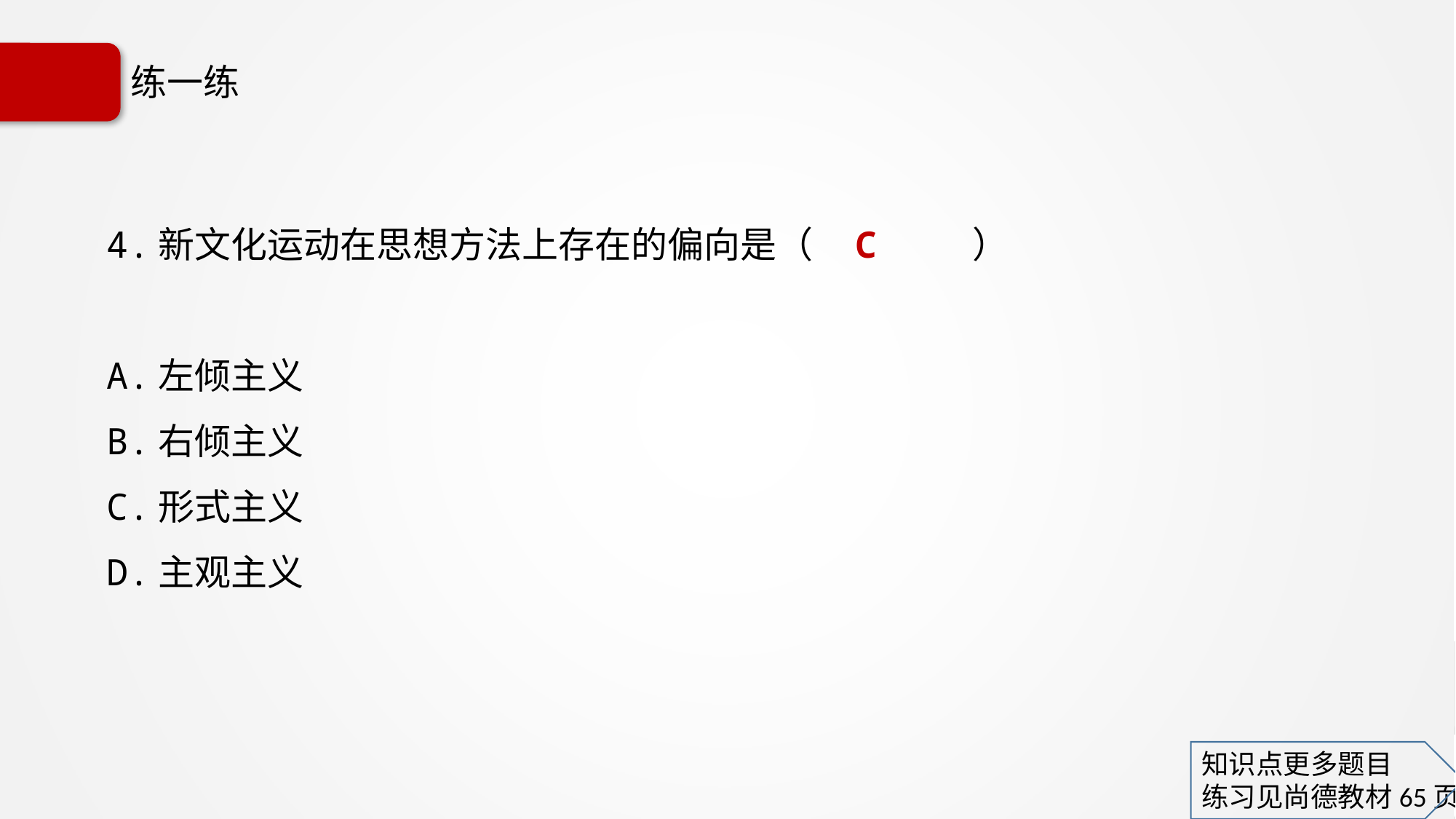

# 练一练
4.新文化运动在思想方法上存在的偏向是（    C    ）
A.左倾主义
B.右倾主义
C.形式主义
D.主观主义
知识点更多题目
练习见尚德教材65页